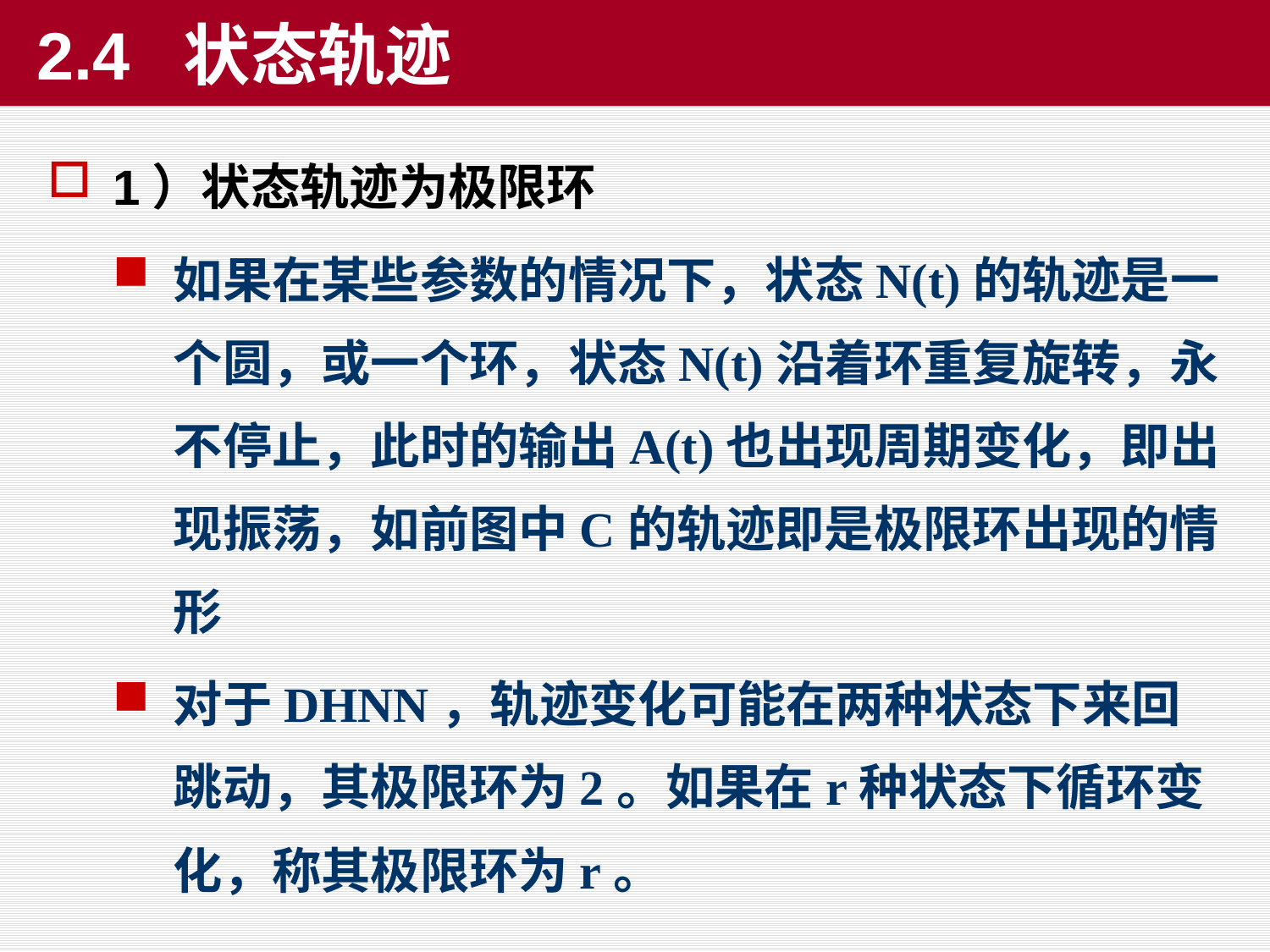

# 2.4  状态轨迹
1）状态轨迹为极限环
如果在某些参数的情况下，状态N(t)的轨迹是一个圆，或一个环，状态N(t)沿着环重复旋转，永不停止，此时的输出A(t)也出现周期变化，即出现振荡，如前图中C的轨迹即是极限环出现的情形
对于DHNN，轨迹变化可能在两种状态下来回跳动，其极限环为2。如果在r种状态下循环变化，称其极限环为r。